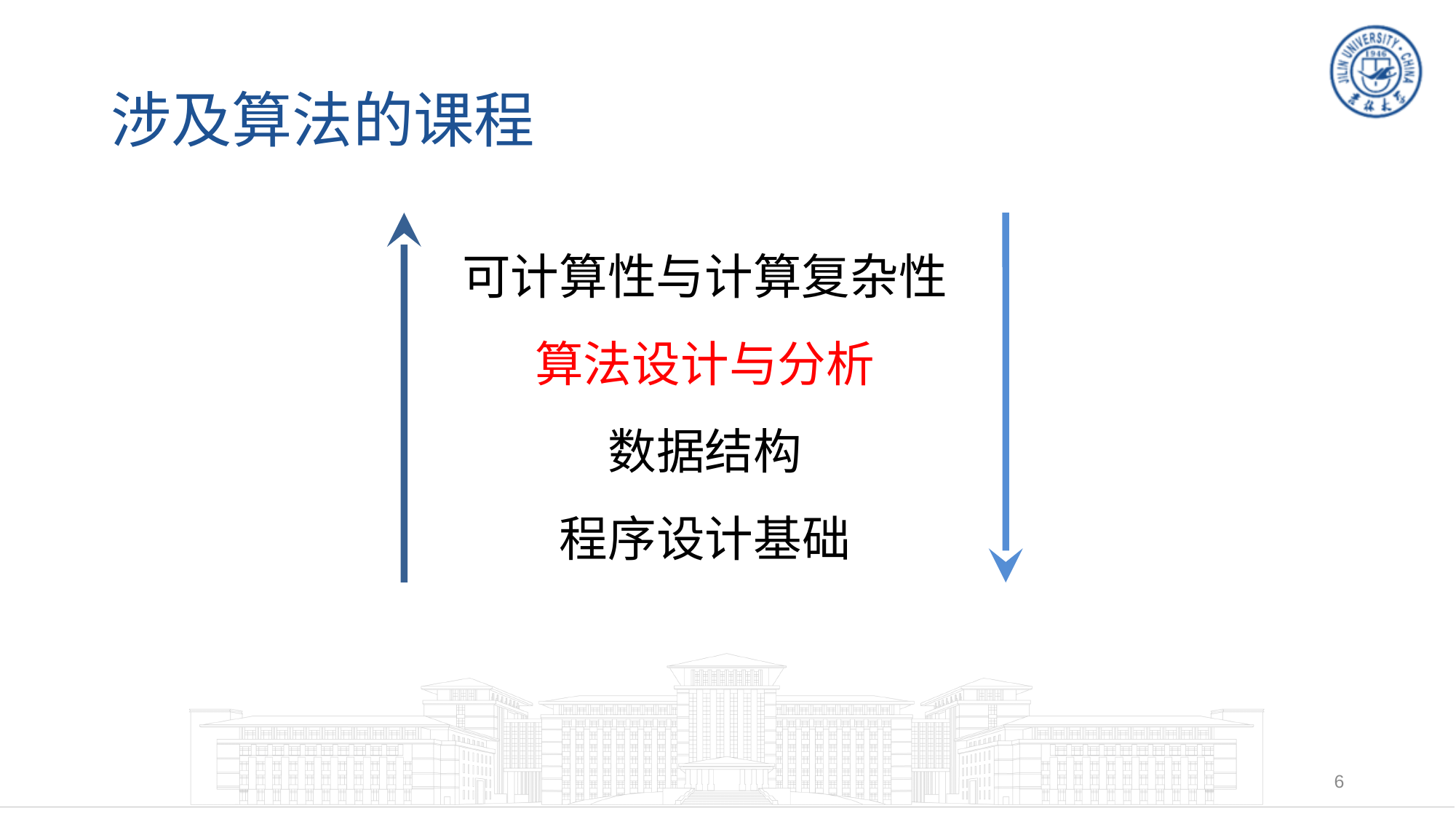

# 涉及算法的课程
可计算性与计算复杂性
算法设计与分析
数据结构
程序设计基础

6